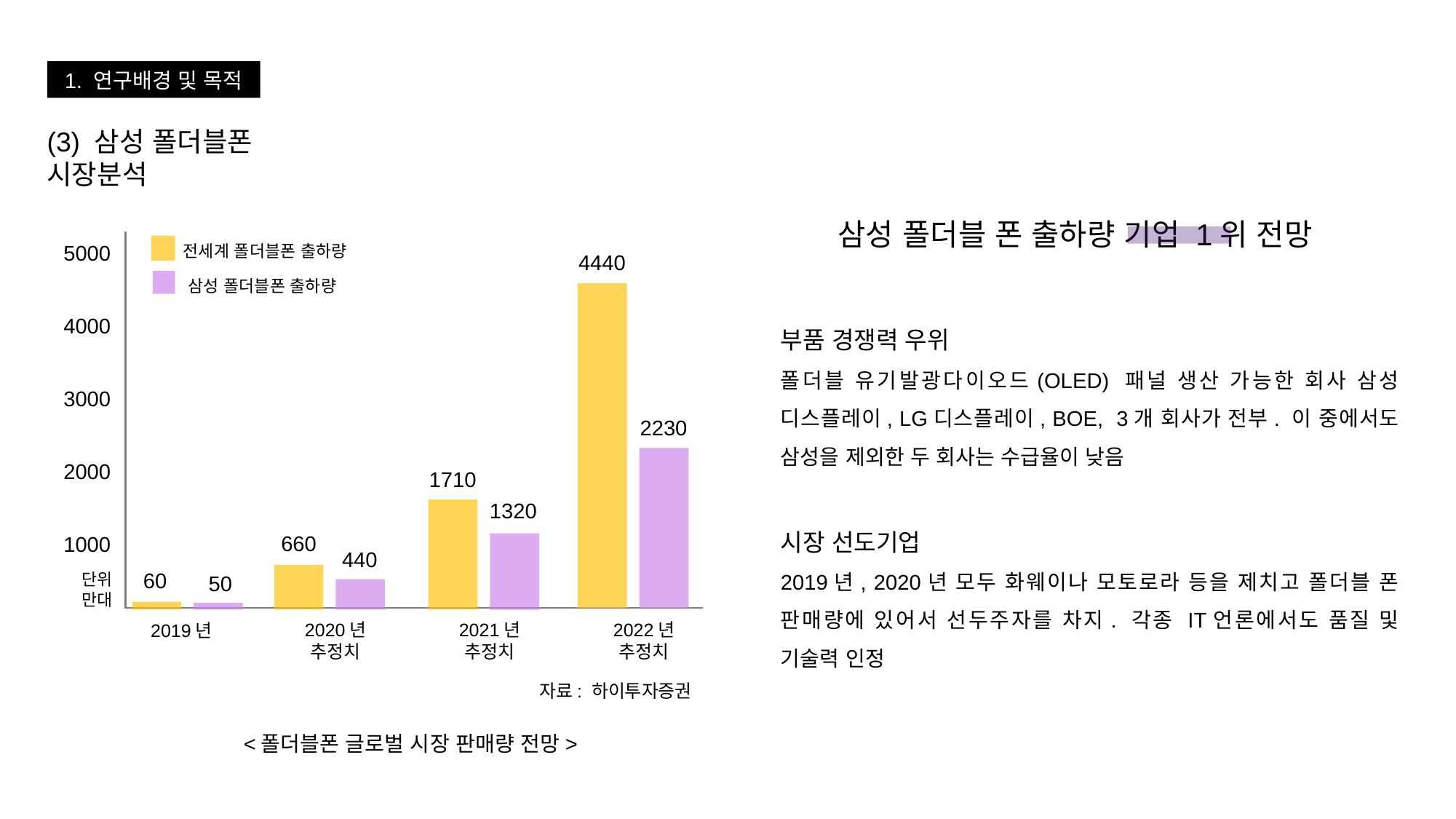

1. 연구배경 및 목적
(3) 삼성 폴더블폰 시장분석
삼성 폴더블 폰 출하량 기업 1위 전망

5000

전세계 폴더블폰 출하량
4440
   삼성 폴더블폰 출하량

4000
3000
2230

2000
1710
1320

660
1000

440
60
단위
만대

50

2019년
2020년
추정치
2021년
추정치
2022년
추정치
자료: 하이투자증권
부품 경쟁력 우위
폴더블 유기발광다이오드(OLED) 패널 생산 가능한 회사 삼성 디스플레이, LG디스플레이, BOE,  3개 회사가 전부. 이 중에서도 삼성을 제외한 두 회사는 수급율이 낮음

시장 선도기업
2019년, 2020년 모두 화웨이나 모토로라 등을 제치고 폴더블 폰 판매량에 있어서 선두주자를 차지. 각종 IT언론에서도 품질 및 기술력 인정
<폴더블폰 글로벌 시장 판매량 전망>